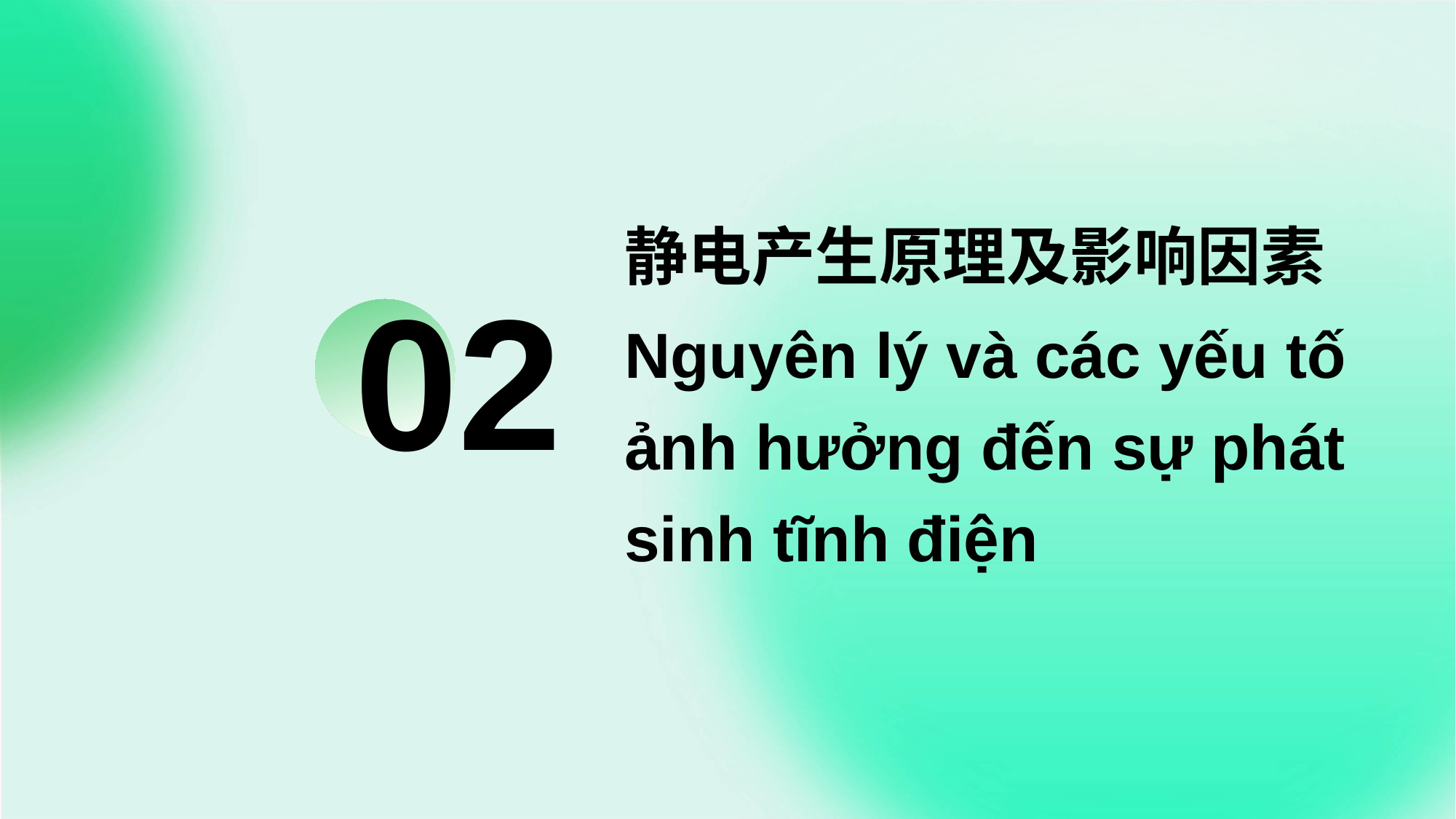

静电产生原理及影响因素
Nguyên lý và các yếu tố ảnh hưởng đến sự phát sinh tĩnh điện
02